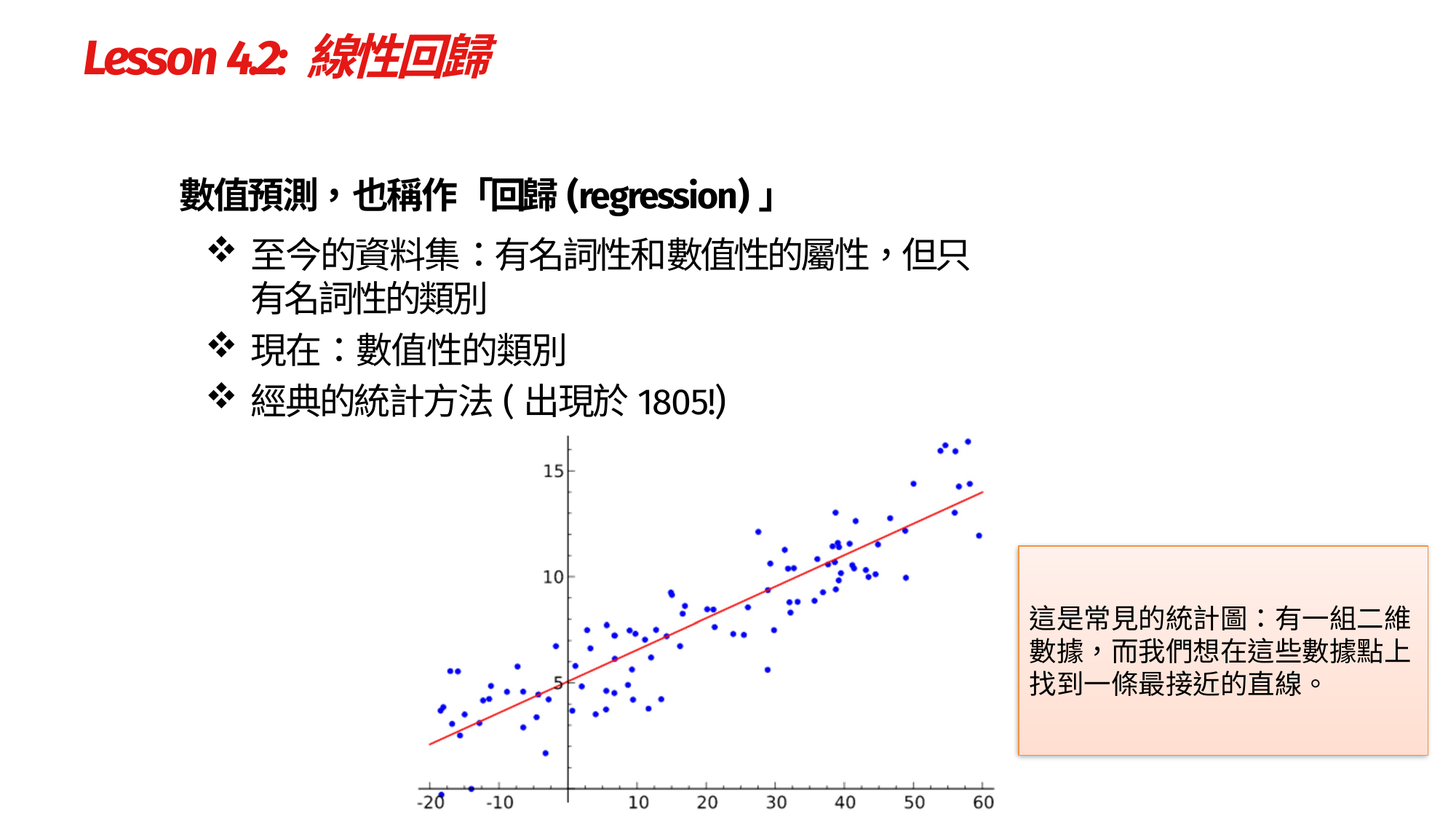

# Lesson 4.2: 線性回歸
數值預測，也稱作「回歸(regression)」
至今的資料集：有名詞性和數值性的屬性，但只有名詞性的類別
現在：數值性的類別
經典的統計方法(出現於1805!)

這是常見的統計圖：有一組二維數據，而我們想在這些數據點上找到一條最接近的直線。